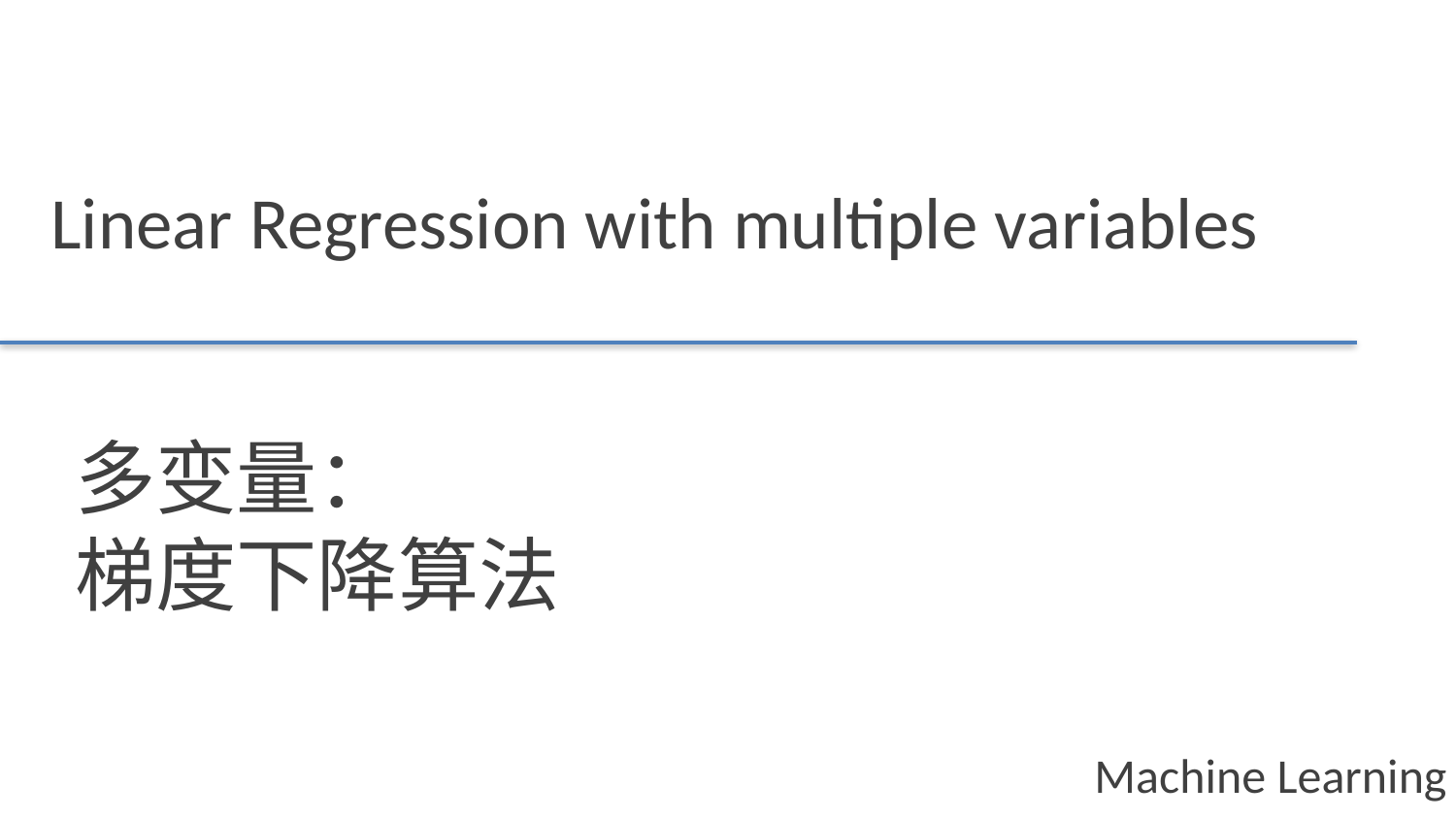

Linear Regression with multiple variables
多变量：
梯度下降算法
Machine Learning